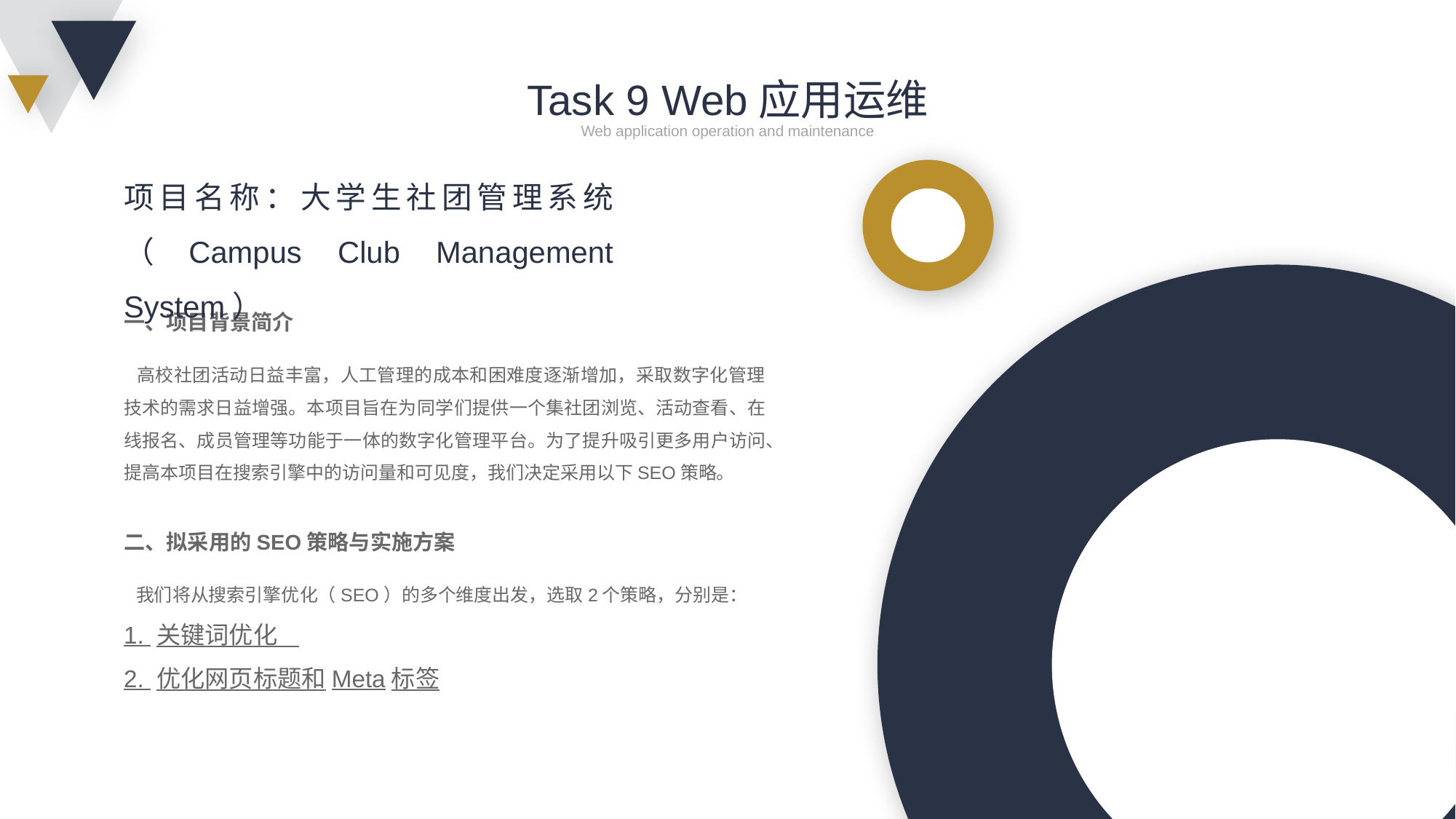

Task 9 Web应用运维
Web application operation and maintenance
项目名称：大学生社团管理系统（Campus Club Management System）

一、项目背景简介
  高校社团活动日益丰富，人工管理的成本和困难度逐渐增加，采取数字化管理技术的需求日益增强。本项目旨在为同学们提供一个集社团浏览、活动查看、在线报名、成员管理等功能于一体的数字化管理平台。为了提升吸引更多用户访问、提高本项目在搜索引擎中的访问量和可见度，我们决定采用以下SEO策略。

二、拟采用的SEO策略与实施方案
  我们将从搜索引擎优化（SEO）的多个维度出发，选取2个策略，分别是：
1. 关键词优化
2. 优化网页标题和Meta标签